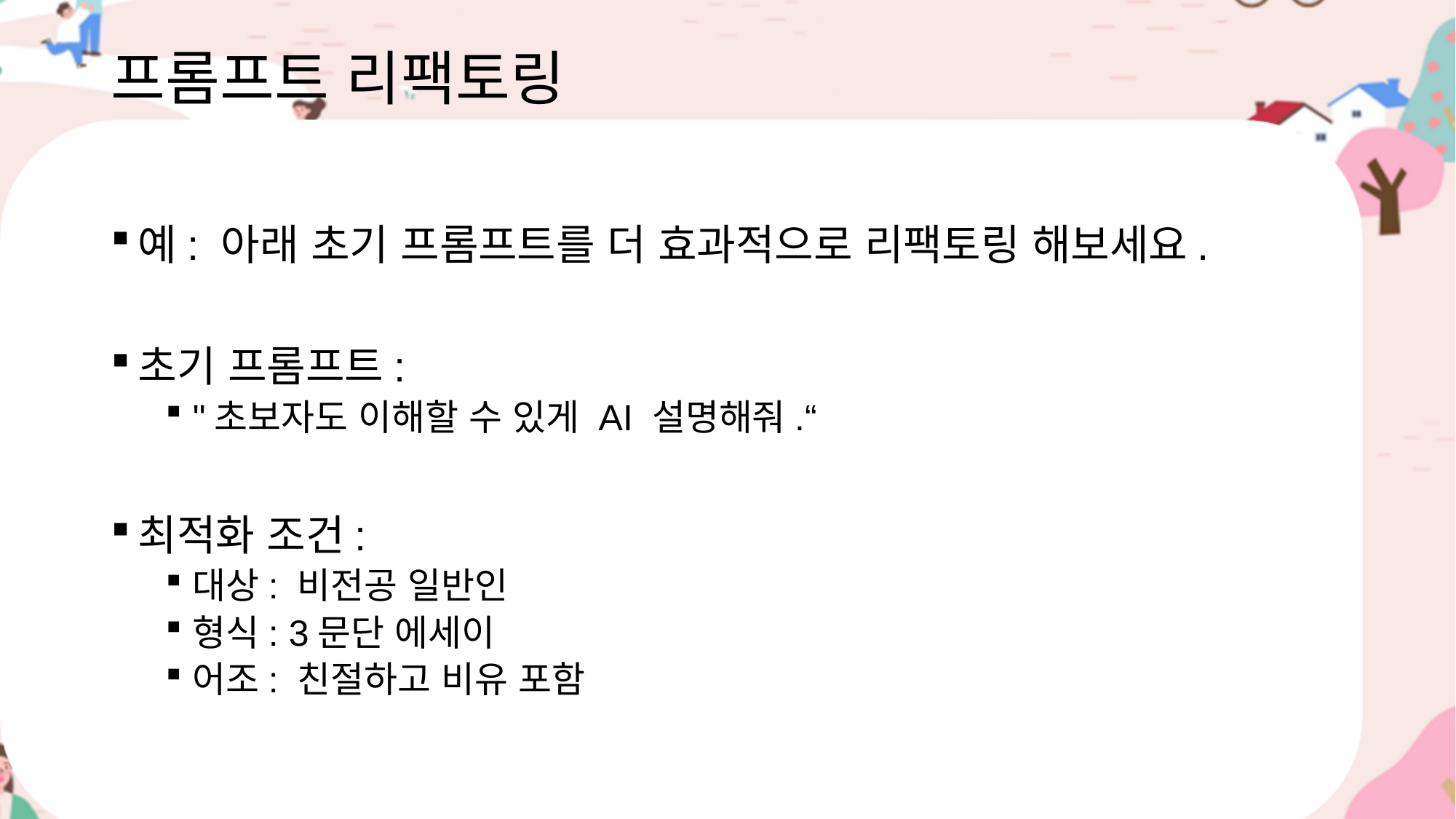

# 프롬프트 리팩토링
예: 아래 초기 프롬프트를 더 효과적으로 리팩토링 해보세요.

초기 프롬프트:
"초보자도 이해할 수 있게 AI 설명해줘.“

최적화 조건:
대상: 비전공 일반인
형식: 3문단 에세이
어조: 친절하고 비유 포함